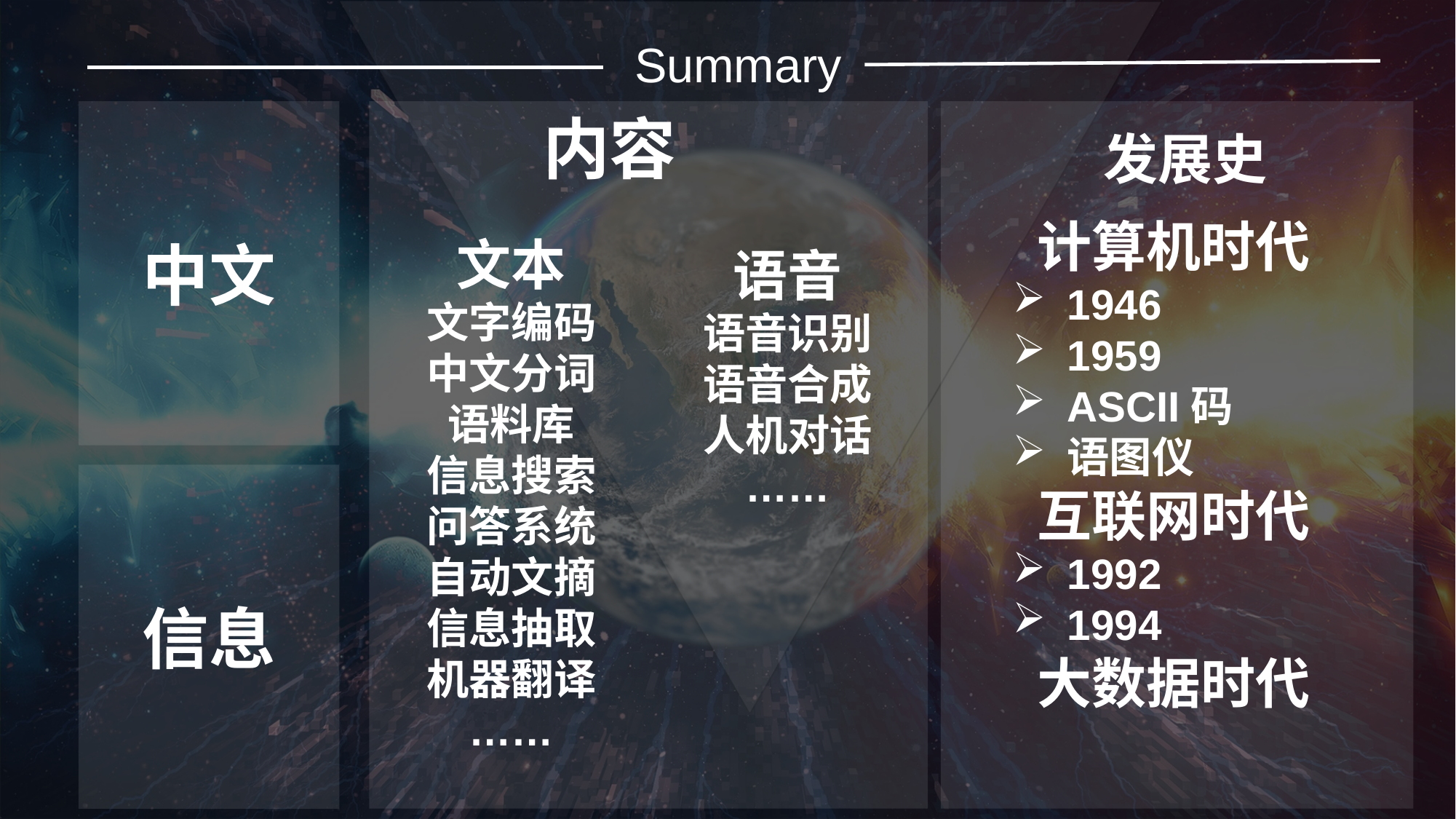

Summary
中文

内容

发展史

文本
文字编码
中文分词
语料库
信息搜索
问答系统
自动文摘
信息抽取
机器翻译
……
语音
语音识别
语音合成
人机对话
……

计算机时代
1946
1959
ASCII码
语图仪
互联网时代
1992
1994
大数据时代

信息